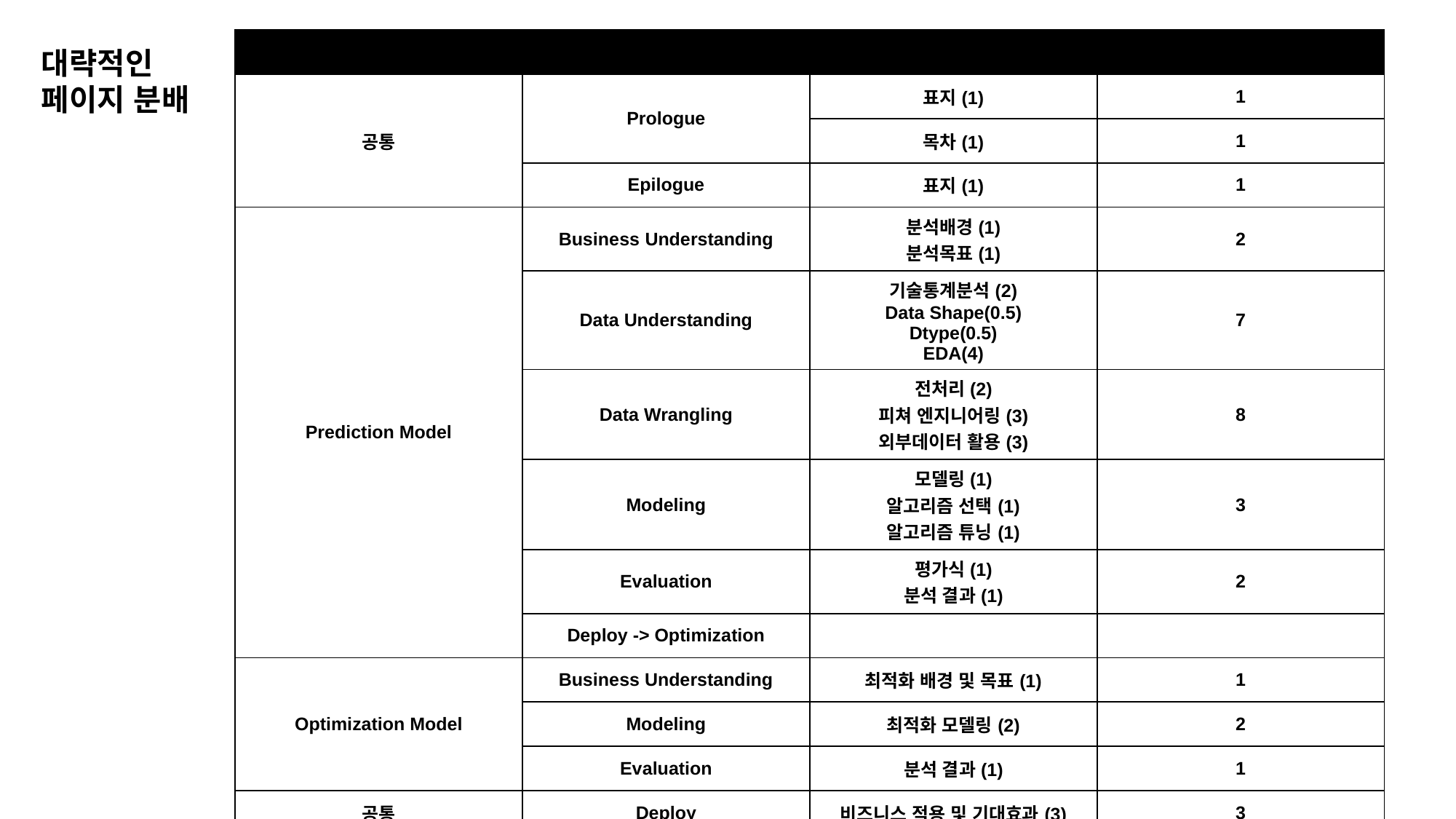

| 더 큰 목차 | 큰 목차 | 중간목차 | 페이지 |
| --- | --- | --- | --- |
| 공통 | Prologue | 표지(1) | 1 |
|  |  | 목차(1) | 1 |
|  | Epilogue | 표지(1) | 1 |
| Prediction Model | Business Understanding | 분석배경(1) 분석목표(1) | 2 |
|  | Data Understanding | 기술통계분석(2) Data Shape(0.5) Dtype(0.5) EDA(4) | 7 |
|  | Data Wrangling | 전처리(2) 피쳐 엔지니어링(3) 외부데이터 활용(3) | 8 |
|  | Modeling | 모델링(1) 알고리즘 선택(1) 알고리즘 튜닝(1) | 3 |
|  | Evaluation | 평가식(1) 분석 결과(1) | 2 |
|  | Deploy -> Optimization |  |  |
| Optimization Model | Business Understanding | 최적화 배경 및 목표(1) | 1 |
|  | Modeling | 최적화 모델링(2) | 2 |
|  | Evaluation | 분석 결과(1) | 1 |
| 공통 | Deploy | 비즈니스 적용 및 기대효과(3) | 3 |
대략적인
페이지 분배